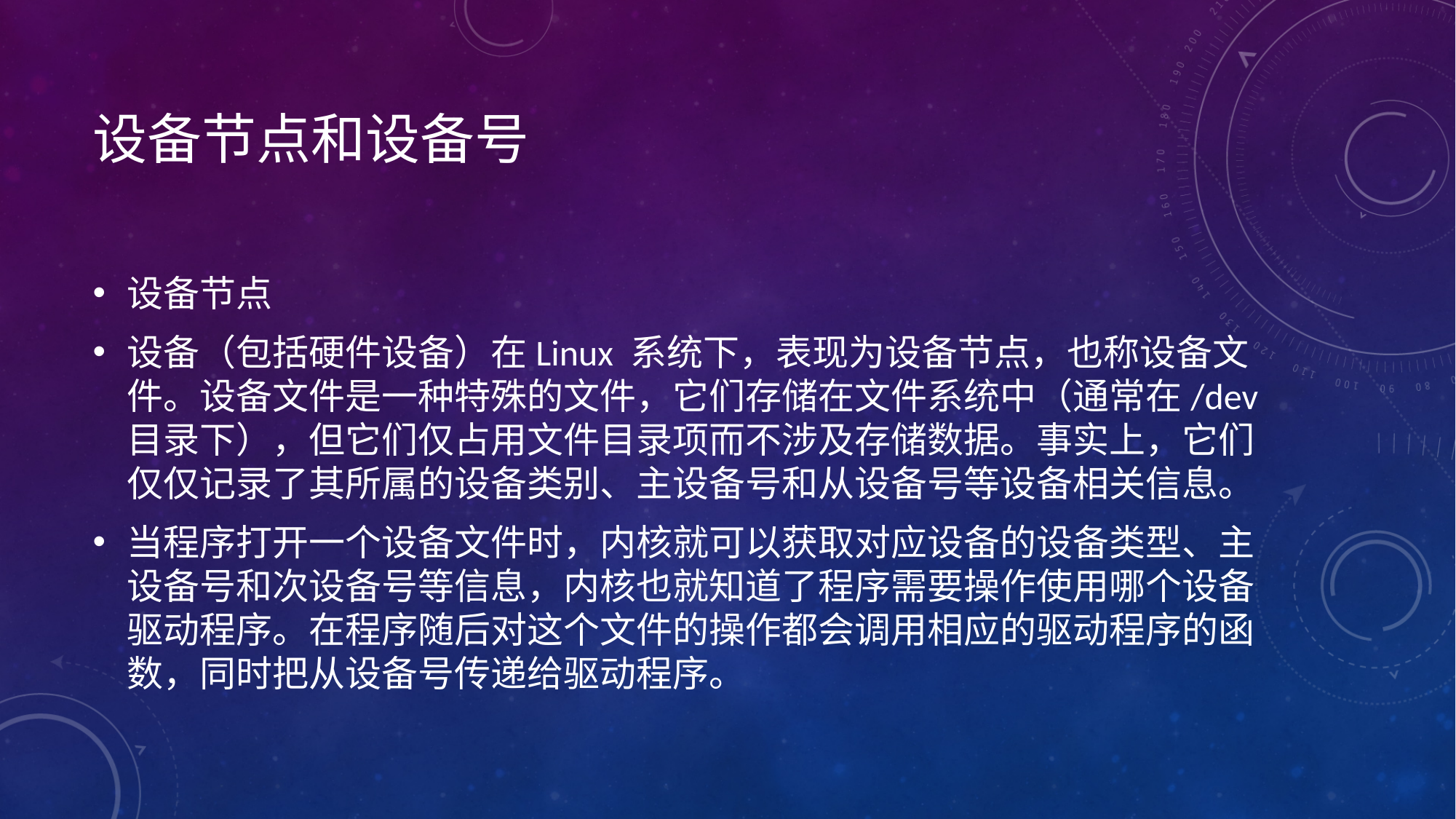

# 设备节点和设备号
设备节点
设备（包括硬件设备）在Linux 系统下，表现为设备节点，也称设备文件。设备文件是一种特殊的文件，它们存储在文件系统中（通常在/dev 目录下），但它们仅占用文件目录项而不涉及存储数据。事实上，它们仅仅记录了其所属的设备类别、主设备号和从设备号等设备相关信息。
当程序打开一个设备文件时，内核就可以获取对应设备的设备类型、主设备号和次设备号等信息，内核也就知道了程序需要操作使用哪个设备驱动程序。在程序随后对这个文件的操作都会调用相应的驱动程序的函数，同时把从设备号传递给驱动程序。